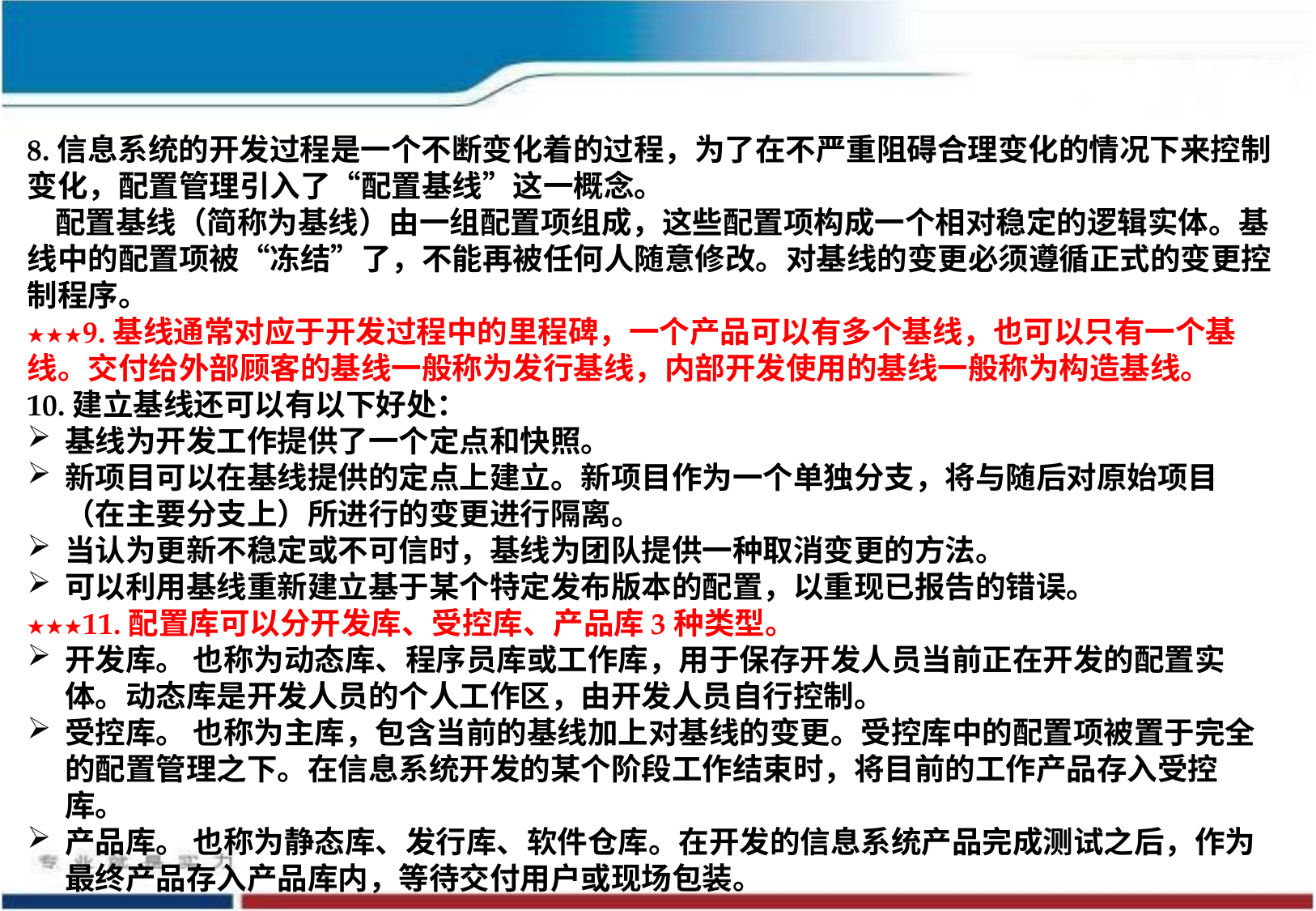

8.信息系统的开发过程是一个不断变化着的过程，为了在不严重阻碍合理变化的情况下来控制变化，配置管理引入了“配置基线”这一概念。
   配置基线（简称为基线）由一组配置项组成，这些配置项构成一个相对稳定的逻辑实体。基线中的配置项被“冻结”了，不能再被任何人随意修改。对基线的变更必须遵循正式的变更控制程序。
★★★9.基线通常对应于开发过程中的里程碑，一个产品可以有多个基线，也可以只有一个基线。交付给外部顾客的基线一般称为发行基线，内部开发使用的基线一般称为构造基线。
10.建立基线还可以有以下好处：
基线为开发工作提供了一个定点和快照。
新项目可以在基线提供的定点上建立。新项目作为一个单独分支，将与随后对原始项目（在主要分支上）所进行的变更进行隔离。
当认为更新不稳定或不可信时，基线为团队提供一种取消变更的方法。
可以利用基线重新建立基于某个特定发布版本的配置，以重现已报告的错误。
★★★11.配置库可以分开发库、受控库、产品库3种类型。
开发库。 也称为动态库、程序员库或工作库，用于保存开发人员当前正在开发的配置实体。动态库是开发人员的个人工作区，由开发人员自行控制。
受控库。 也称为主库，包含当前的基线加上对基线的变更。受控库中的配置项被置于完全的配置管理之下。在信息系统开发的某个阶段工作结束时，将目前的工作产品存入受控库。
产品库。 也称为静态库、发行库、软件仓库。在开发的信息系统产品完成测试之后，作为最终产品存入产品库内，等待交付用户或现场包装。